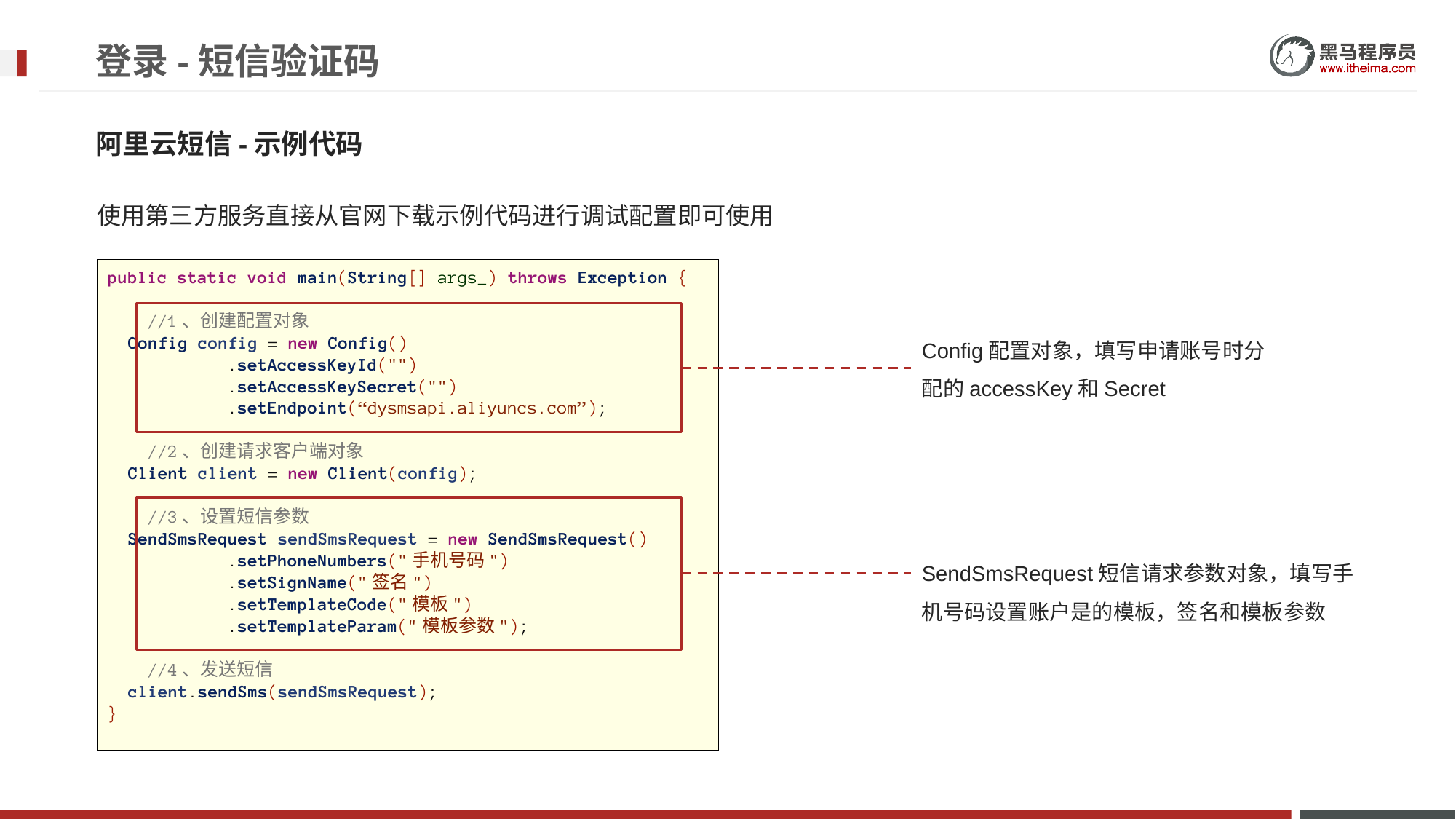

# 登录-短信验证码
阿里云短信-示例代码
使用第三方服务直接从官网下载示例代码进行调试配置即可使用
public static void main(String[] args_) throws Exception {

    //1、创建配置对象
    Config config = new Config()
            .setAccessKeyId("")
            .setAccessKeySecret("")
            .setEndpoint(“dysmsapi.aliyuncs.com”);
    //2、创建请求客户端对象
    Client client = new Client(config);
    //3、设置短信参数
    SendSmsRequest sendSmsRequest = new SendSmsRequest()
            .setPhoneNumbers("手机号码")
            .setSignName("签名")
            .setTemplateCode("模板")
            .setTemplateParam("模板参数");
    //4、发送短信
    client.sendSms(sendSmsRequest);
}

Config配置对象，填写申请账号时分配的accessKey和Secret

SendSmsRequest短信请求参数对象，填写手机号码设置账户是的模板，签名和模板参数